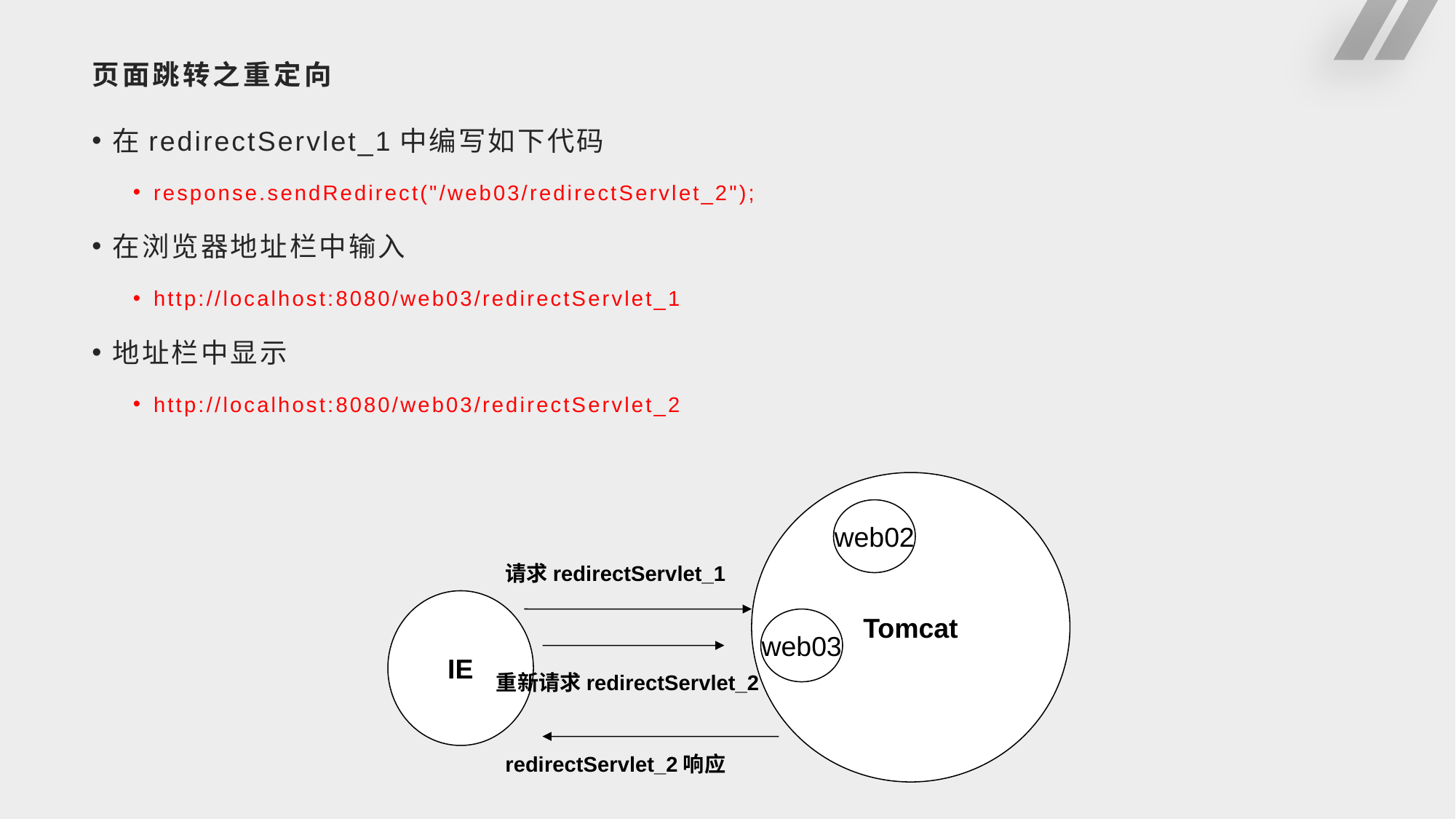

# 页面跳转之重定向
在redirectServlet_1中编写如下代码
response.sendRedirect("/web03/redirectServlet_2");
在浏览器地址栏中输入
http://localhost:8080/web03/redirectServlet_1
地址栏中显示
http://localhost:8080/web03/redirectServlet_2

Tomcat
web02
请求redirectServlet_1
IE

web03

重新请求redirectServlet_2

redirectServlet_2响应